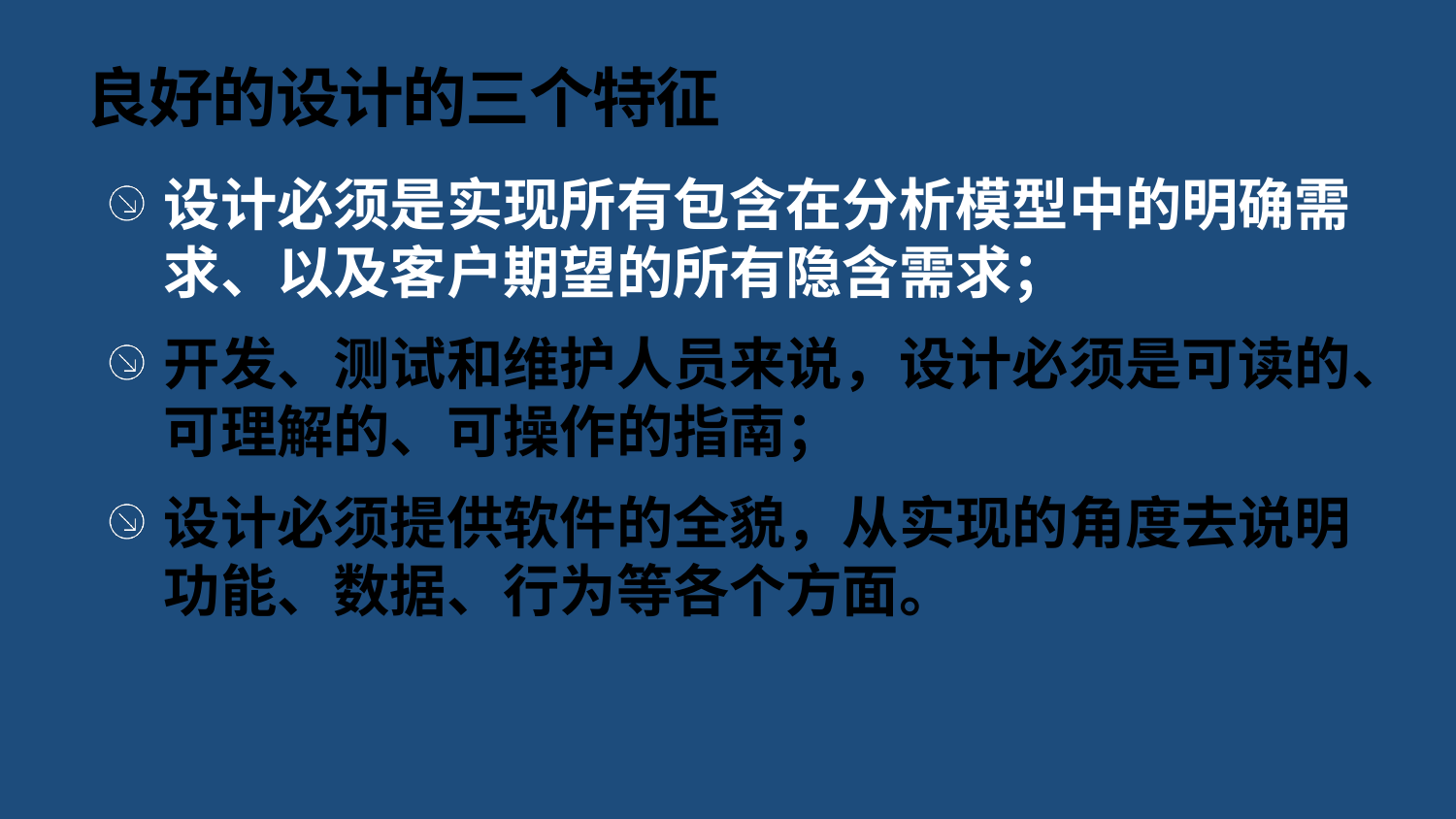

# 良好的设计的三个特征
设计必须是实现所有包含在分析模型中的明确需求、以及客户期望的所有隐含需求；
开发、测试和维护人员来说，设计必须是可读的、可理解的、可操作的指南；
设计必须提供软件的全貌，从实现的角度去说明功能、数据、行为等各个方面。